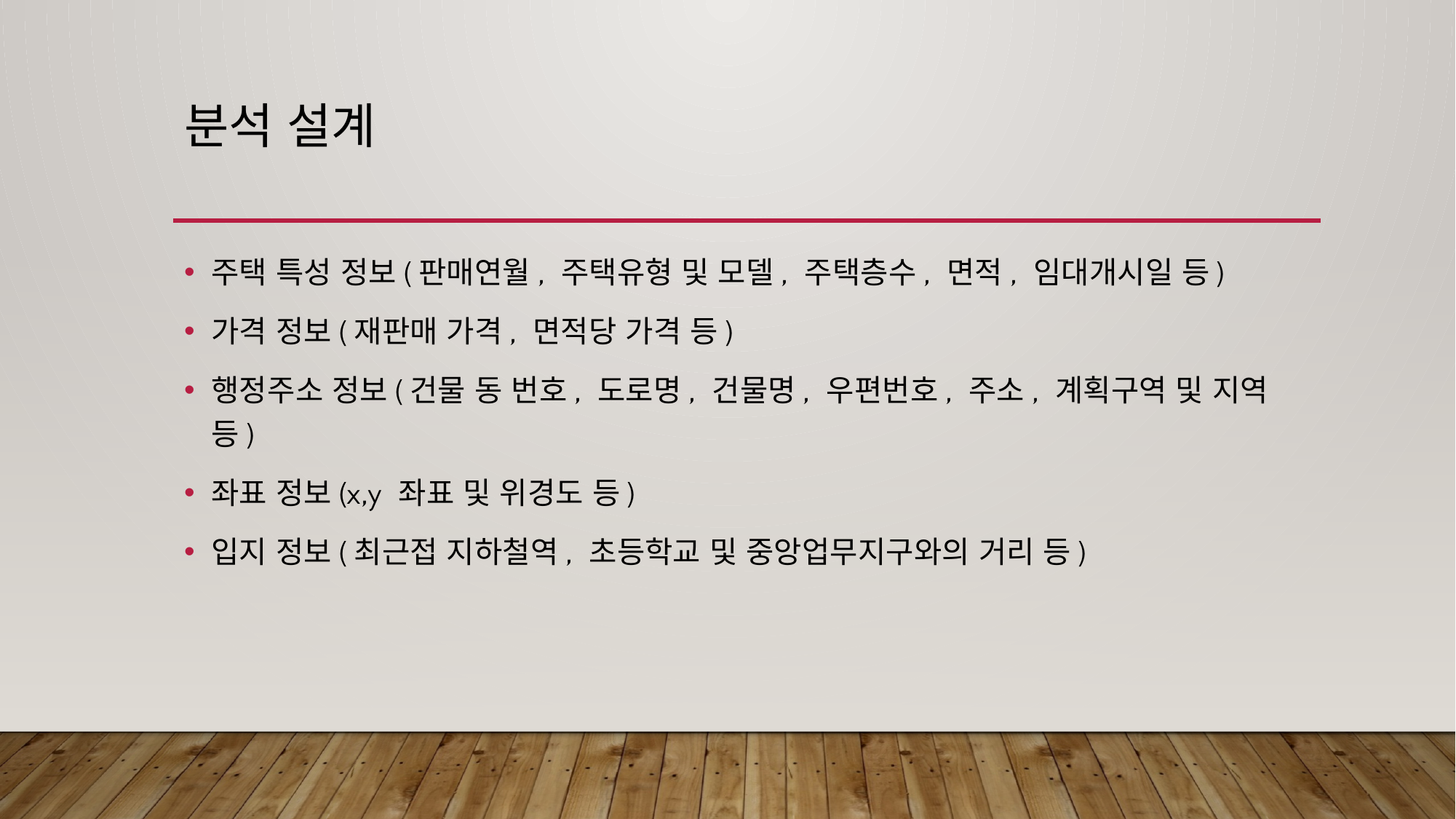

# 분석 설계
주택 특성 정보(판매연월, 주택유형 및 모델, 주택층수, 면적, 임대개시일 등)
가격 정보(재판매 가격, 면적당 가격 등)
행정주소 정보(건물 동 번호, 도로명, 건물명, 우편번호, 주소, 계획구역 및 지역 등)
좌표 정보(x,y 좌표 및 위경도 등)
입지 정보(최근접 지하철역, 초등학교 및 중앙업무지구와의 거리 등)